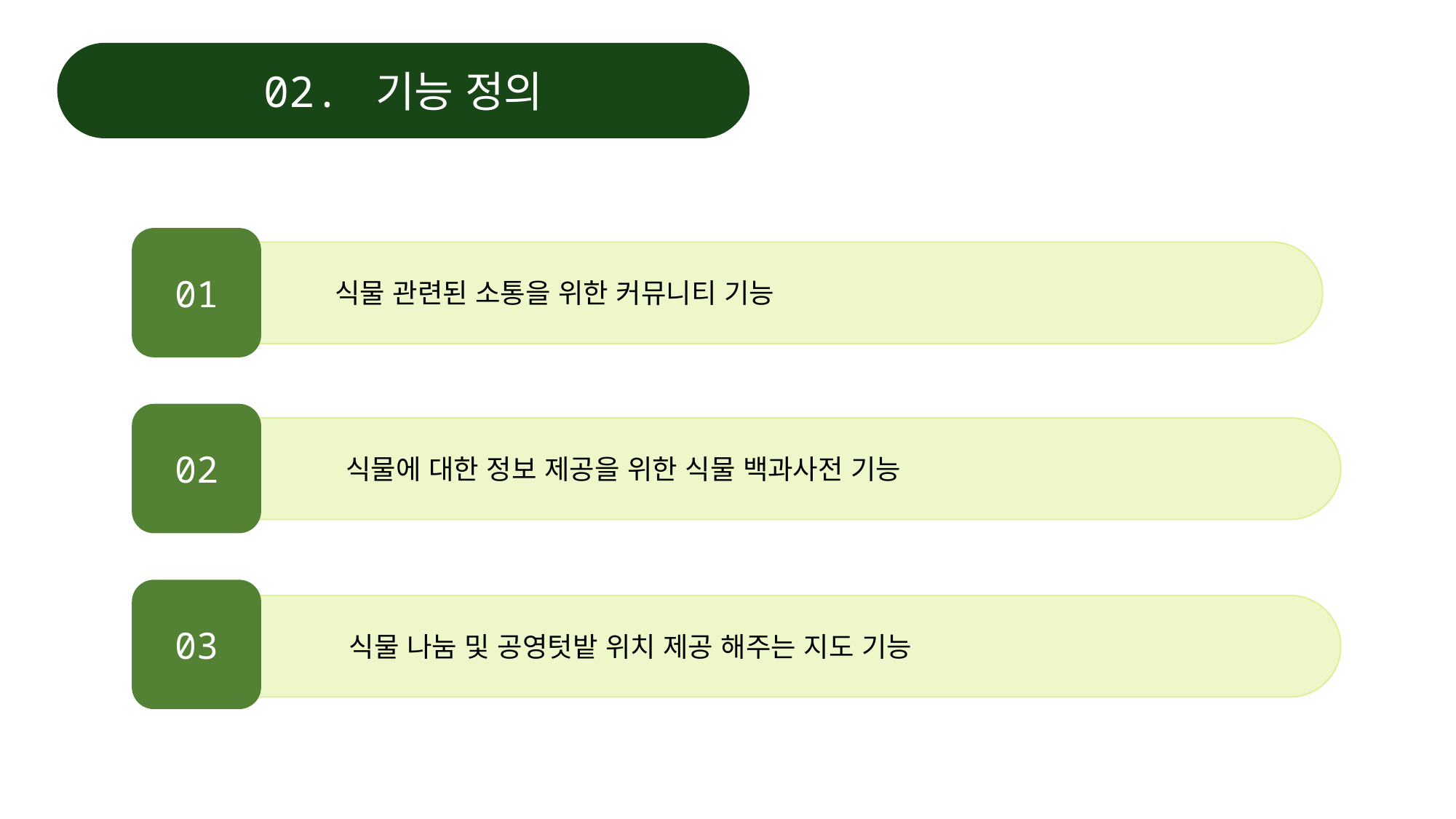

02. 기능 정의
01

식물 관련된 소통을 위한 커뮤니티 기능
02

식물에 대한 정보 제공을 위한 식물 백과사전 기능
03

식물 나눔 및 공영텃밭 위치 제공 해주는 지도 기능